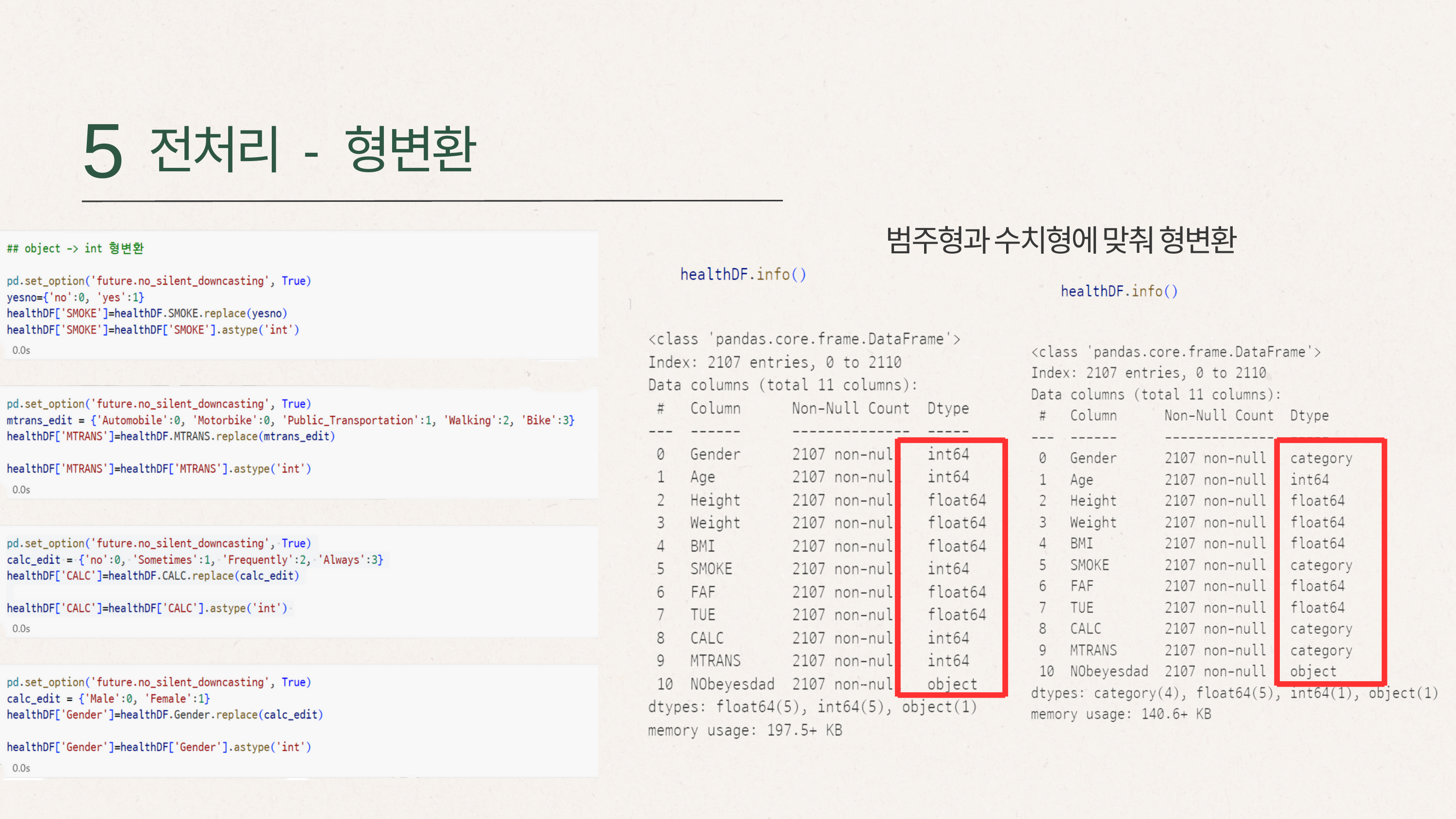

5
전처리 - 형변환

범주형과 수치형에 맞춰 형변환